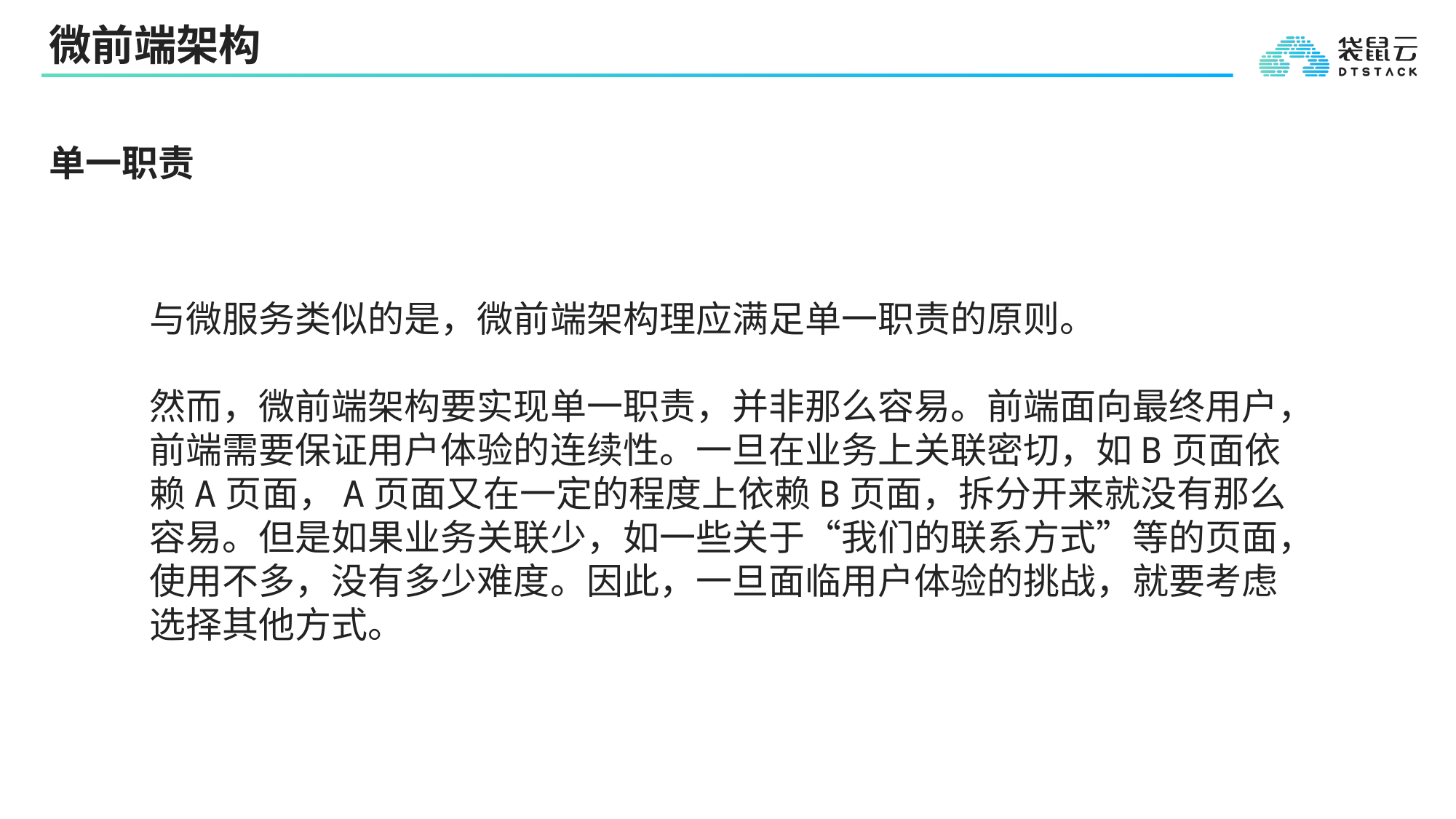

# 微前端架构
单一职责
与微服务类似的是，微前端架构理应满足单一职责的原则。

然而，微前端架构要实现单一职责，并非那么容易。前端面向最终用户，前端需要保证用户体验的连续性。一旦在业务上关联密切，如B页面依赖A页面，A页面又在一定的程度上依赖B页面，拆分开来就没有那么容易。但是如果业务关联少，如一些关于“我们的联系方式”等的页面，使用不多，没有多少难度。因此，一旦面临用户体验的挑战，就要考虑选择其他方式。